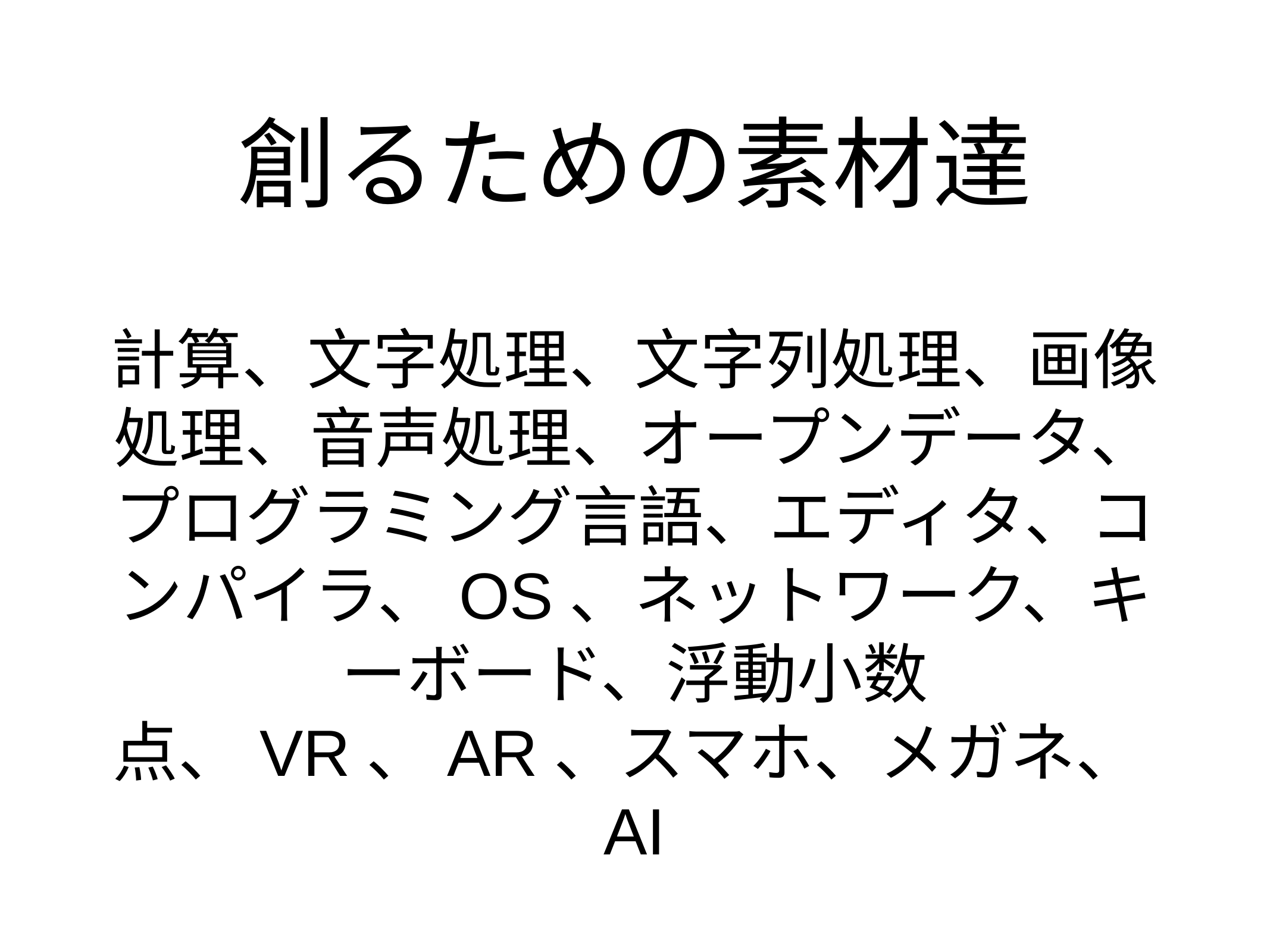

# 創るための素材達
計算、文字処理、文字列処理、画像処理、音声処理、オープンデータ、プログラミング言語、エディタ、コンパイラ、OS、ネットワーク、キーボード、浮動小数点、VR、AR、スマホ、メガネ、AI